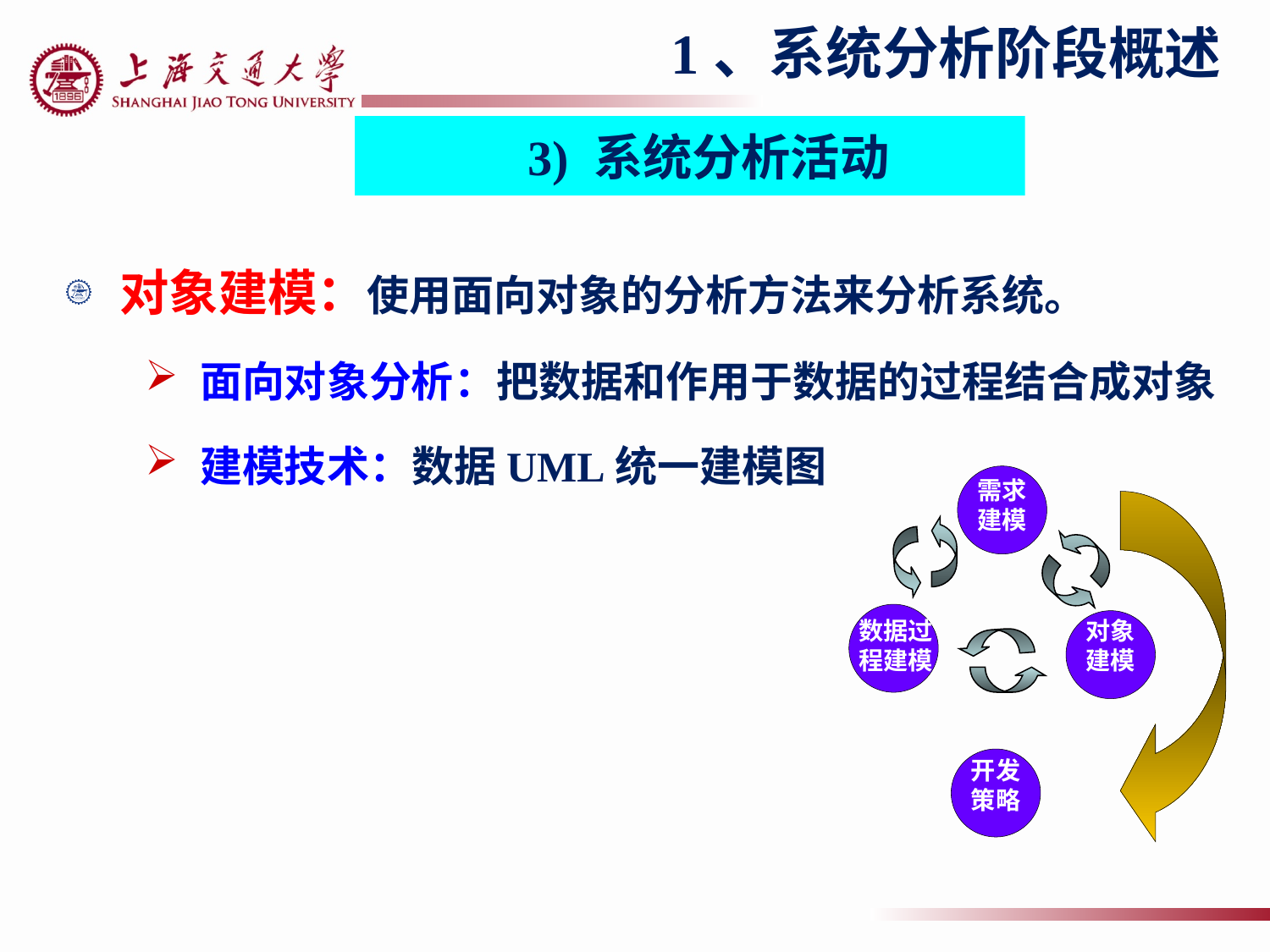

1、系统分析阶段概述
3) 系统分析活动
对象建模：使用面向对象的分析方法来分析系统。
面向对象分析：把数据和作用于数据的过程结合成对象
建模技术：数据UML统一建模图

需求
建模

数据过程建模
对象
建模

开发
策略